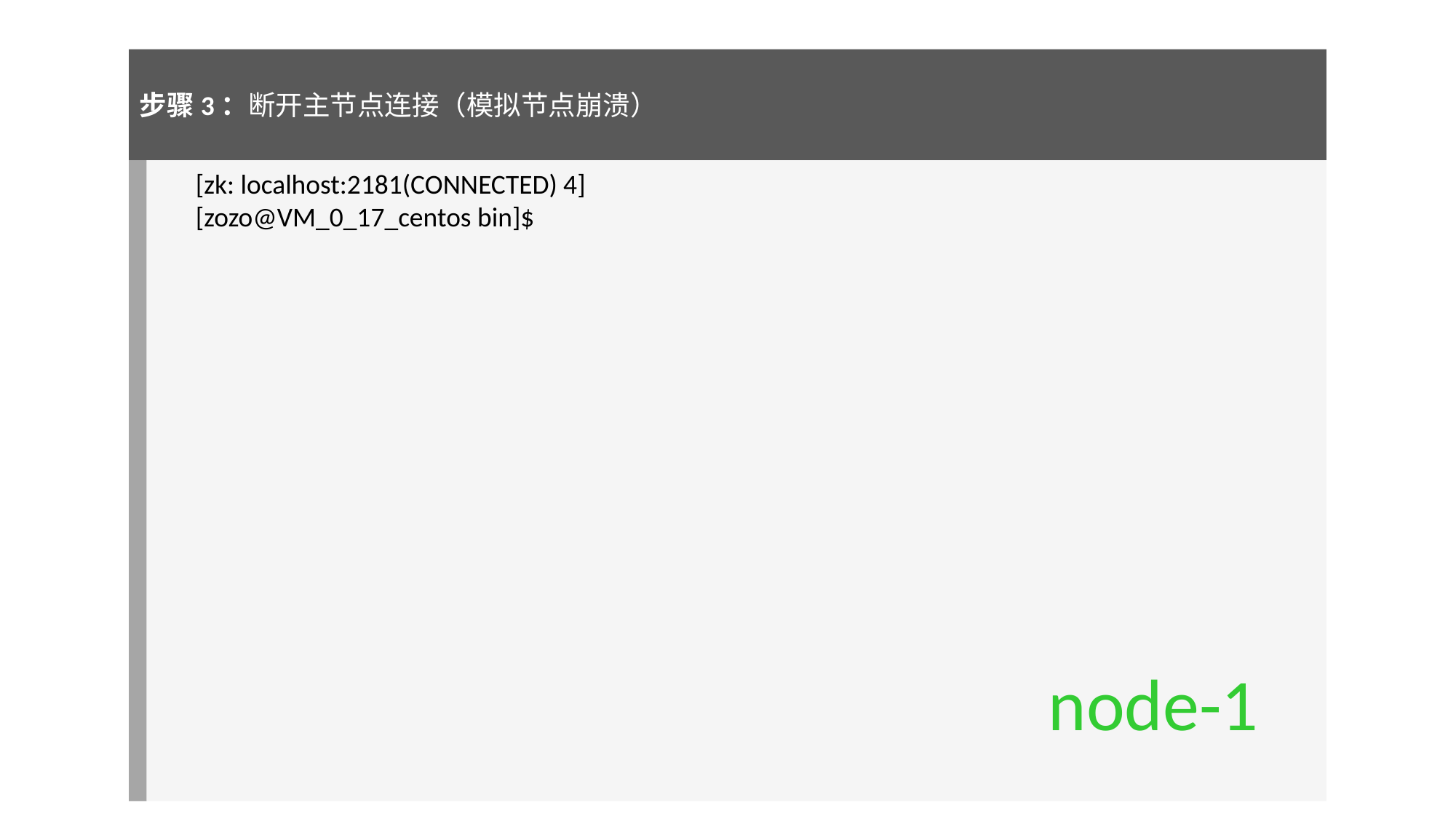

步骤3：断开主节点连接（模拟节点崩溃）

[zk: localhost:2181(CONNECTED) 4]
[zozo@VM_0_17_centos bin]$
node-1